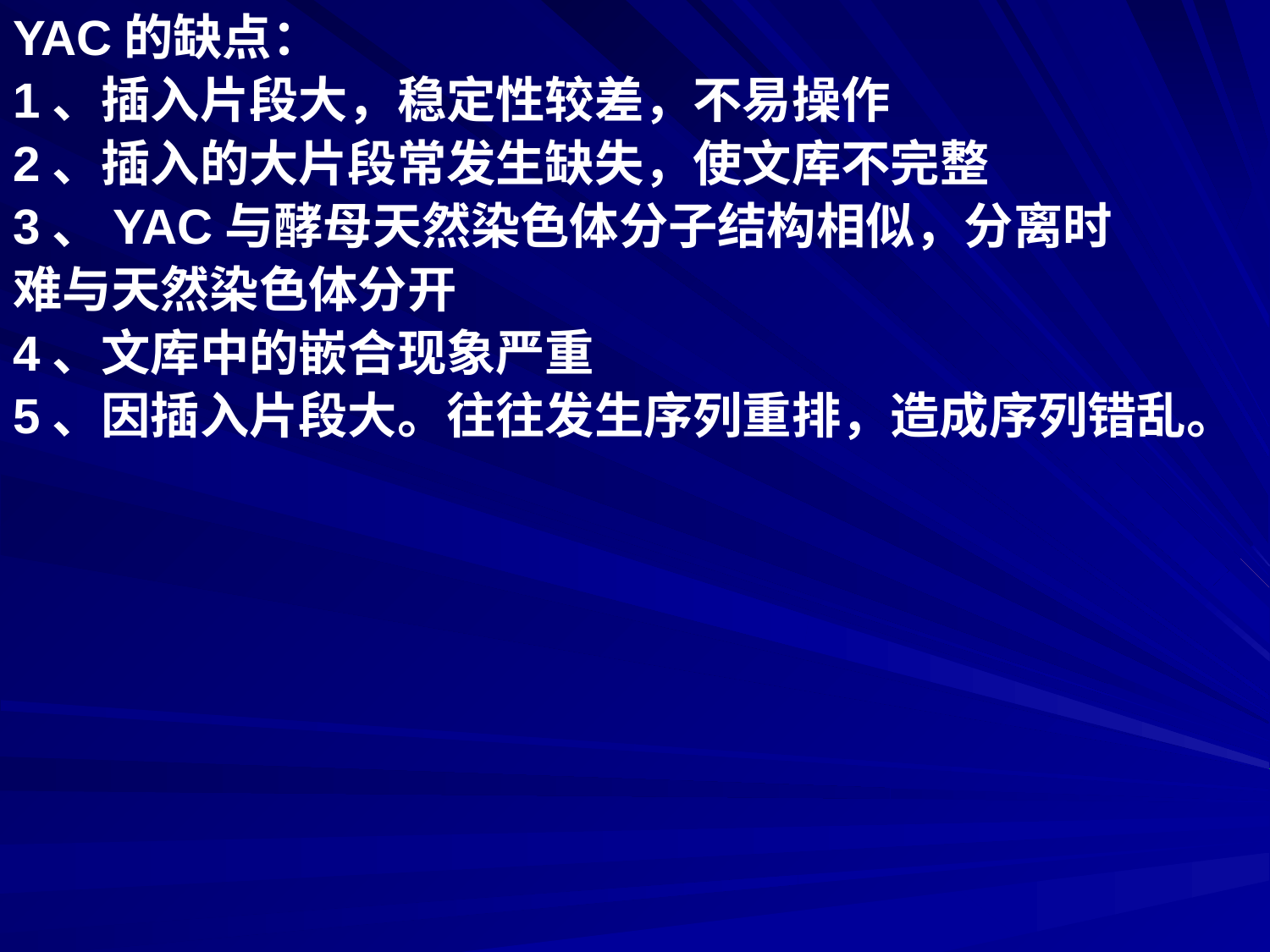

YAC的缺点：
1、插入片段大，稳定性较差，不易操作
2、插入的大片段常发生缺失，使文库不完整
3、YAC与酵母天然染色体分子结构相似，分离时
难与天然染色体分开
4、文库中的嵌合现象严重
5、因插入片段大。往往发生序列重排，造成序列错乱。